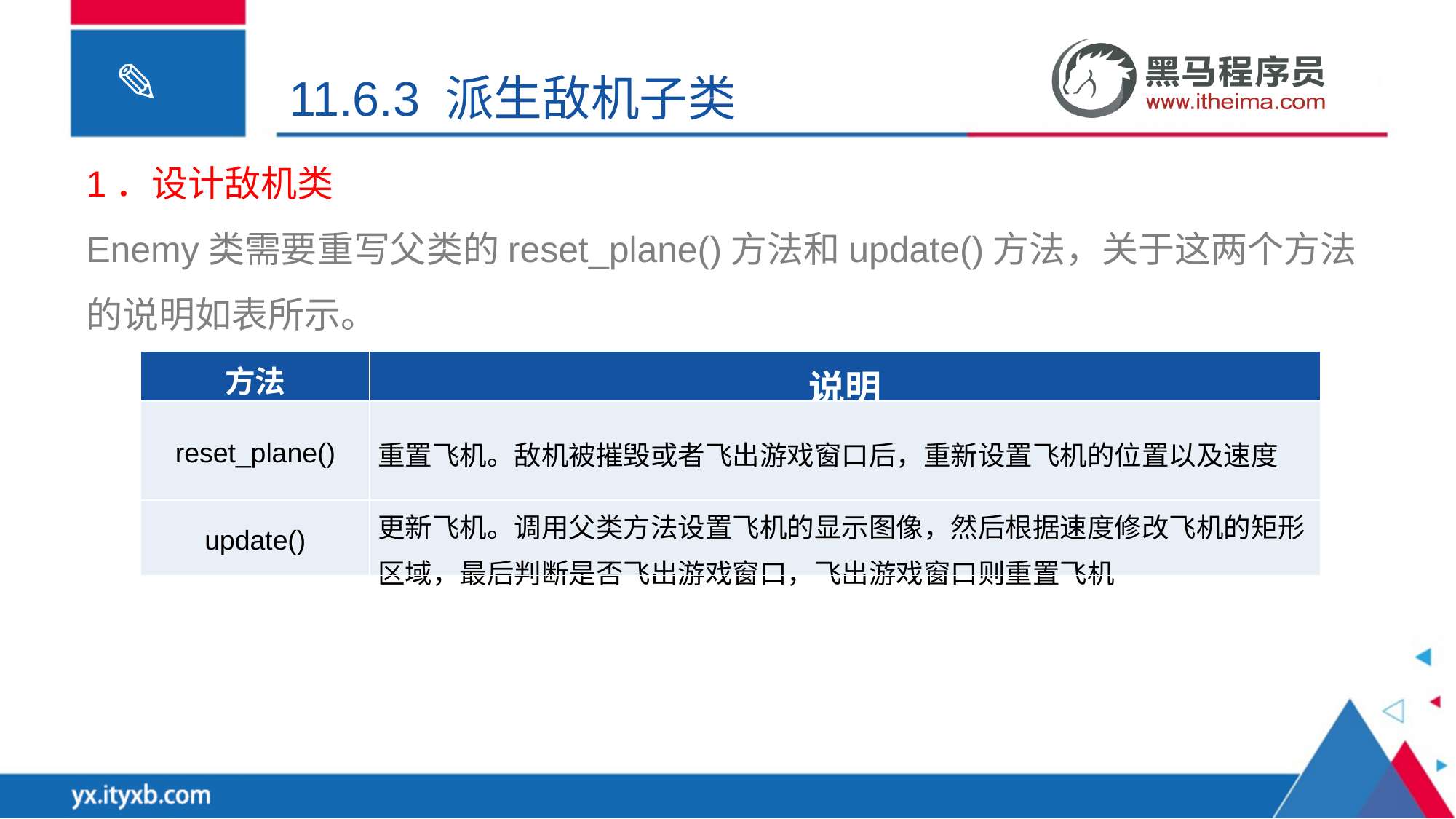

11.6.3 派生敌机子类
1．设计敌机类
Enemy类需要重写父类的reset_plane()方法和update()方法，关于这两个方法的说明如表所示。
| 方法 | 说明 |
| --- | --- |
| reset\_plane() | 重置飞机。敌机被摧毁或者飞出游戏窗口后，重新设置飞机的位置以及速度 |
| update() | 更新飞机。调用父类方法设置飞机的显示图像，然后根据速度修改飞机的矩形区域，最后判断是否飞出游戏窗口，飞出游戏窗口则重置飞机 |